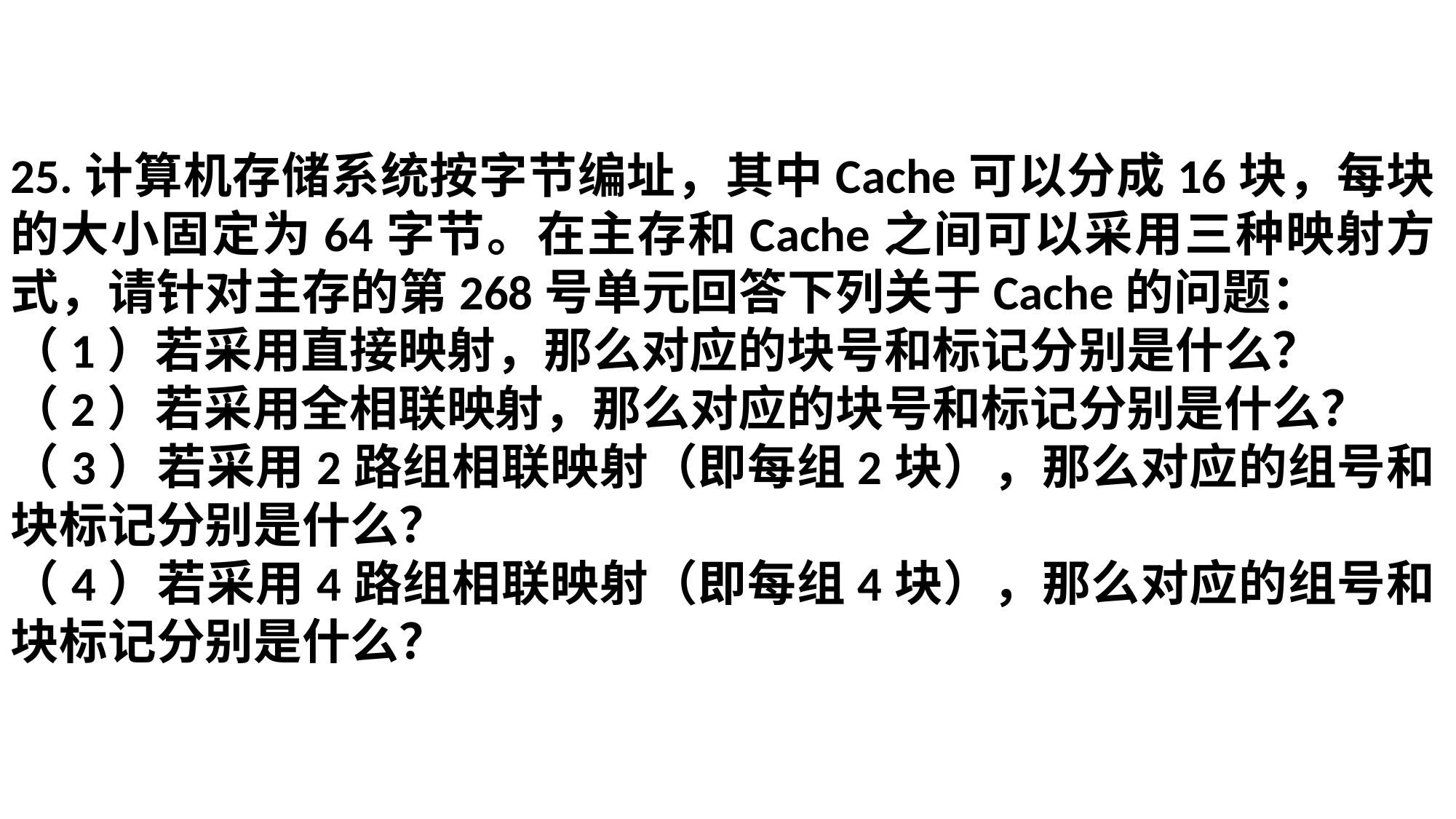

25.计算机存储系统按字节编址，其中Cache可以分成16块，每块的大小固定为64字节。在主存和Cache之间可以采用三种映射方式，请针对主存的第268号单元回答下列关于Cache的问题：
（1）若采用直接映射，那么对应的块号和标记分别是什么？
（2）若采用全相联映射，那么对应的块号和标记分别是什么？
（3）若采用2路组相联映射（即每组2块），那么对应的组号和块标记分别是什么？
（4）若采用4路组相联映射（即每组4块），那么对应的组号和块标记分别是什么？